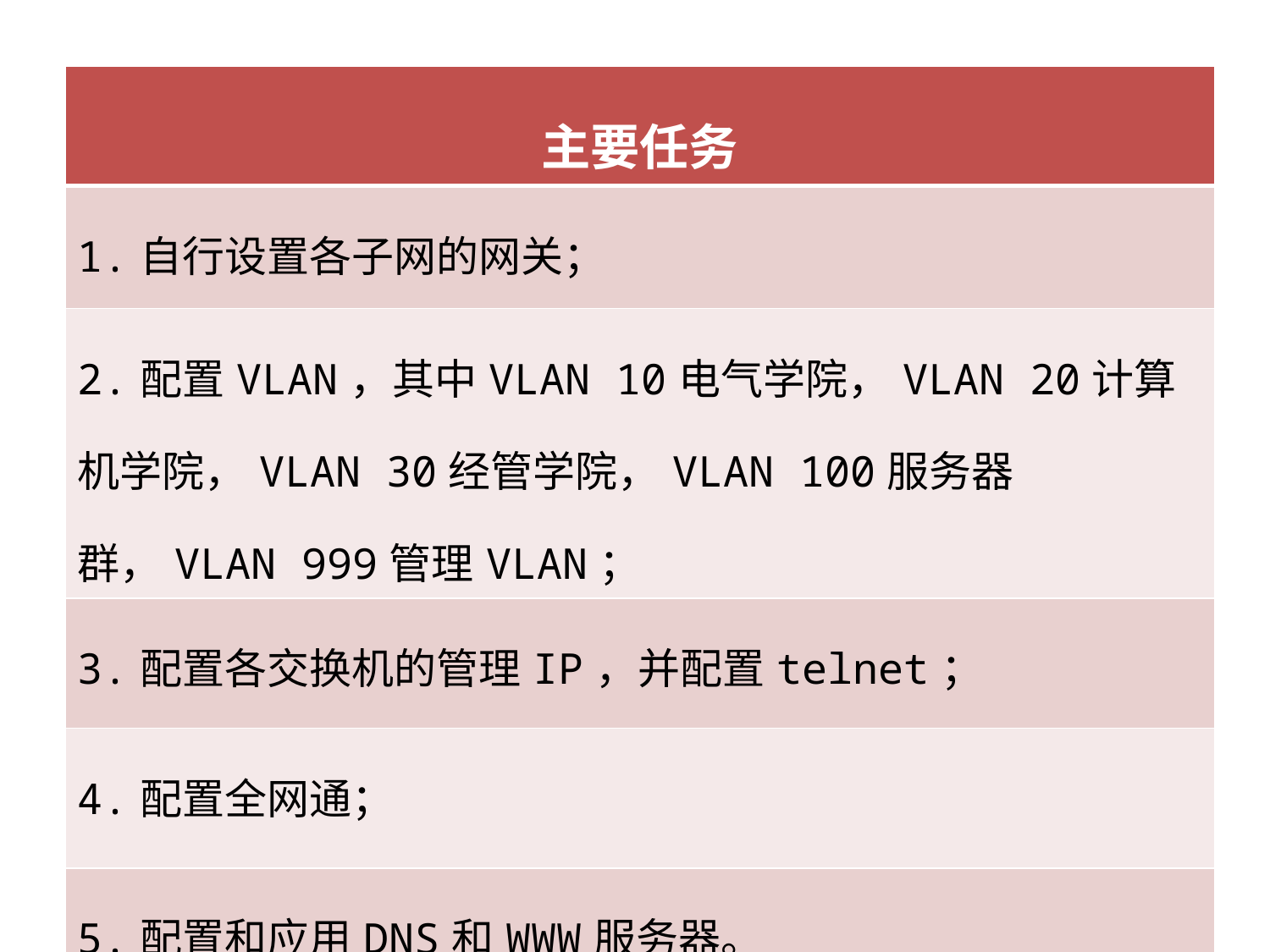

| 主要任务 |
| --- |
| 1.自行设置各子网的网关； |
| 2.配置VLAN，其中VLAN 10电气学院，VLAN 20计算机学院，VLAN 30经管学院，VLAN 100服务器群，VLAN 999管理VLAN； |
| 3.配置各交换机的管理IP，并配置telnet； |
| 4.配置全网通； |
| 5.配置和应用DNS和WWW服务器。 |